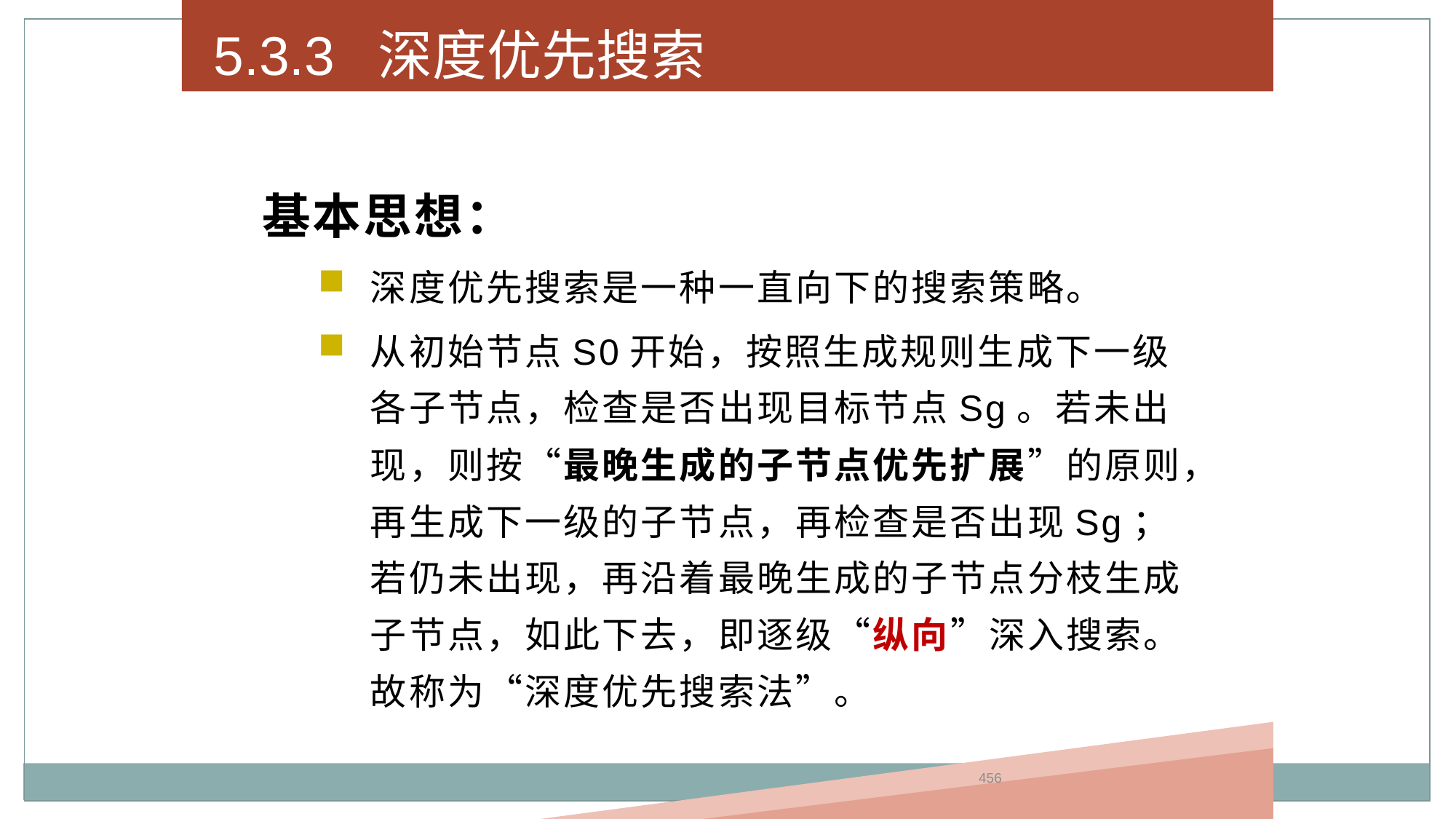

5.3.3  深度优先搜索
基本思想：
深度优先搜索是一种一直向下的搜索策略。
从初始节点S0开始，按照生成规则生成下一级各子节点，检查是否出现目标节点Sg。若未出现，则按“最晚生成的子节点优先扩展”的原则，再生成下一级的子节点，再检查是否出现Sg；若仍未出现，再沿着最晚生成的子节点分枝生成子节点，如此下去，即逐级“纵向”深入搜索。故称为“深度优先搜索法”。

456